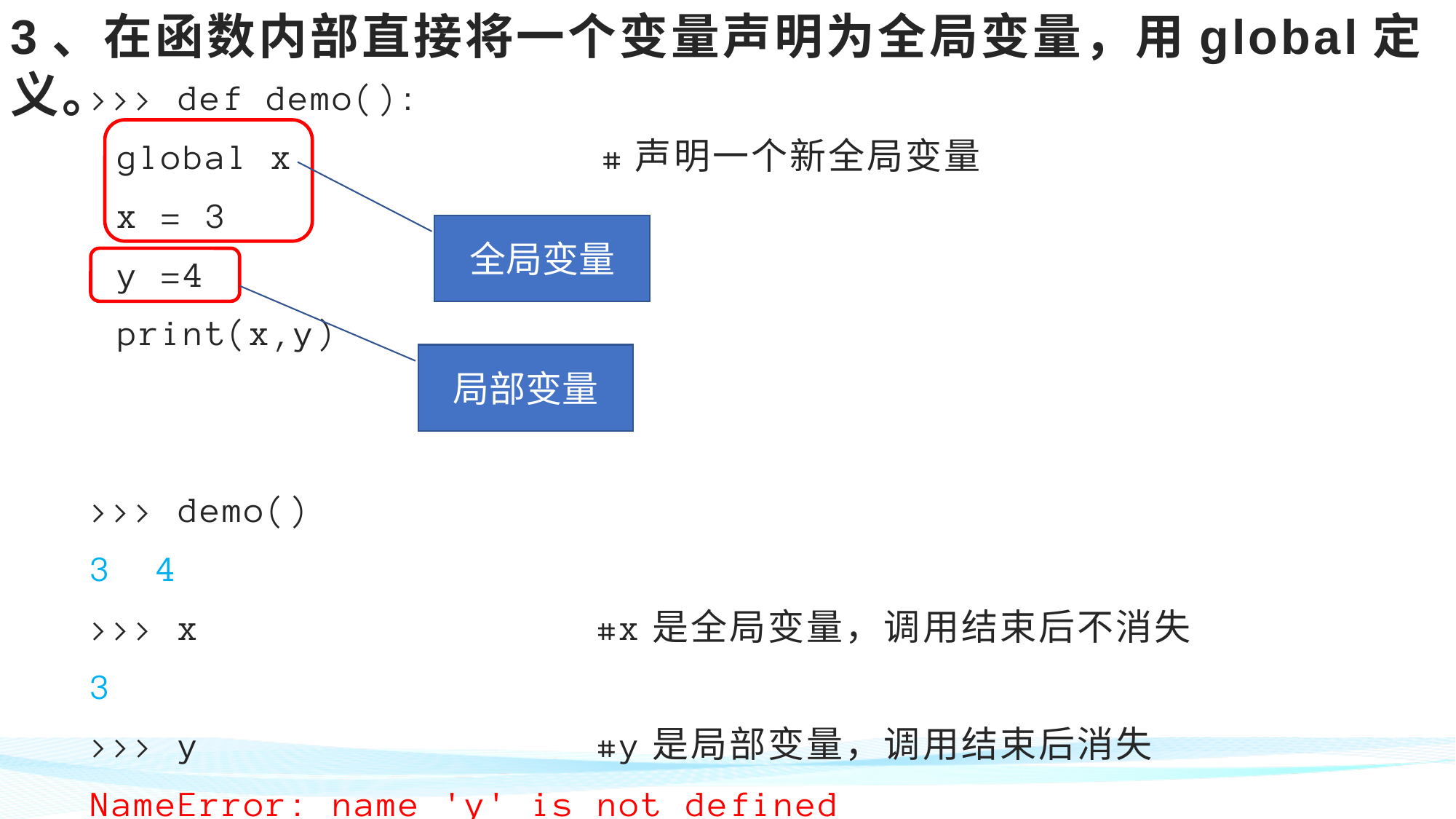

# 3、在函数内部直接将一个变量声明为全局变量，用global定义。
>>> def demo():
	global x              #声明一个新全局变量
	x = 3
	y =4
	print(x,y)

>>> demo()
3  4
>>> x                  #x是全局变量，调用结束后不消失
3
>>> y                  #y是局部变量，调用结束后消失
NameError: name 'y' is not defined

全局变量

局部变量